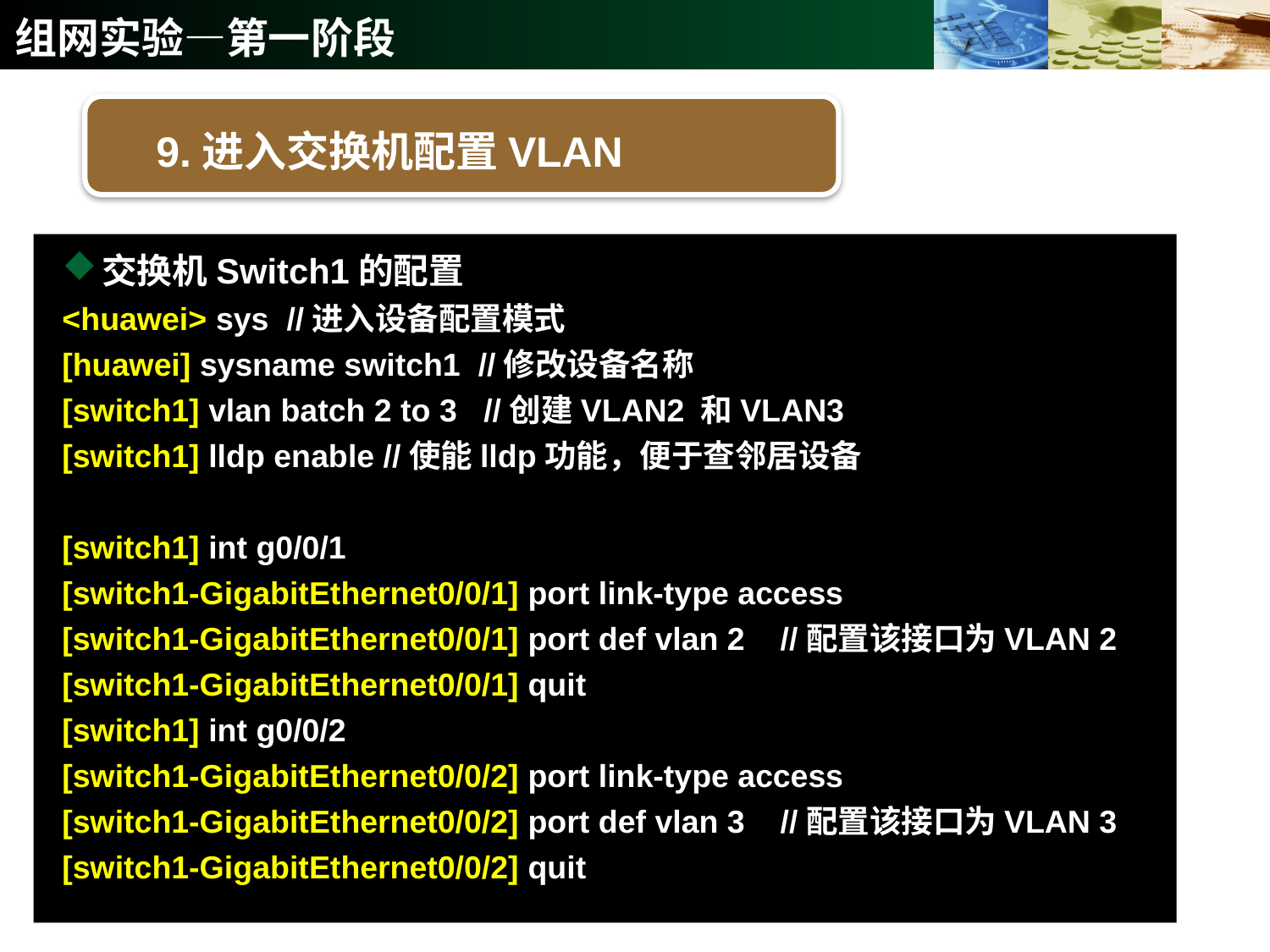

# 组网实验—第一阶段

9.进入交换机配置VLAN

交换机Switch1的配置
<huawei> sys  //进入设备配置模式
[huawei] sysname switch1  //修改设备名称
[switch1] vlan batch 2 to 3   //创建VLAN2 和VLAN3
[switch1] lldp enable //使能lldp功能，便于查邻居设备

[switch1] int g0/0/1
[switch1-GigabitEthernet0/0/1] port link-type access
[switch1-GigabitEthernet0/0/1] port def vlan 2    //配置该接口为VLAN 2
[switch1-GigabitEthernet0/0/1] quit
[switch1] int g0/0/2
[switch1-GigabitEthernet0/0/2] port link-type access
[switch1-GigabitEthernet0/0/2] port def vlan 3    //配置该接口为VLAN 3
[switch1-GigabitEthernet0/0/2] quit